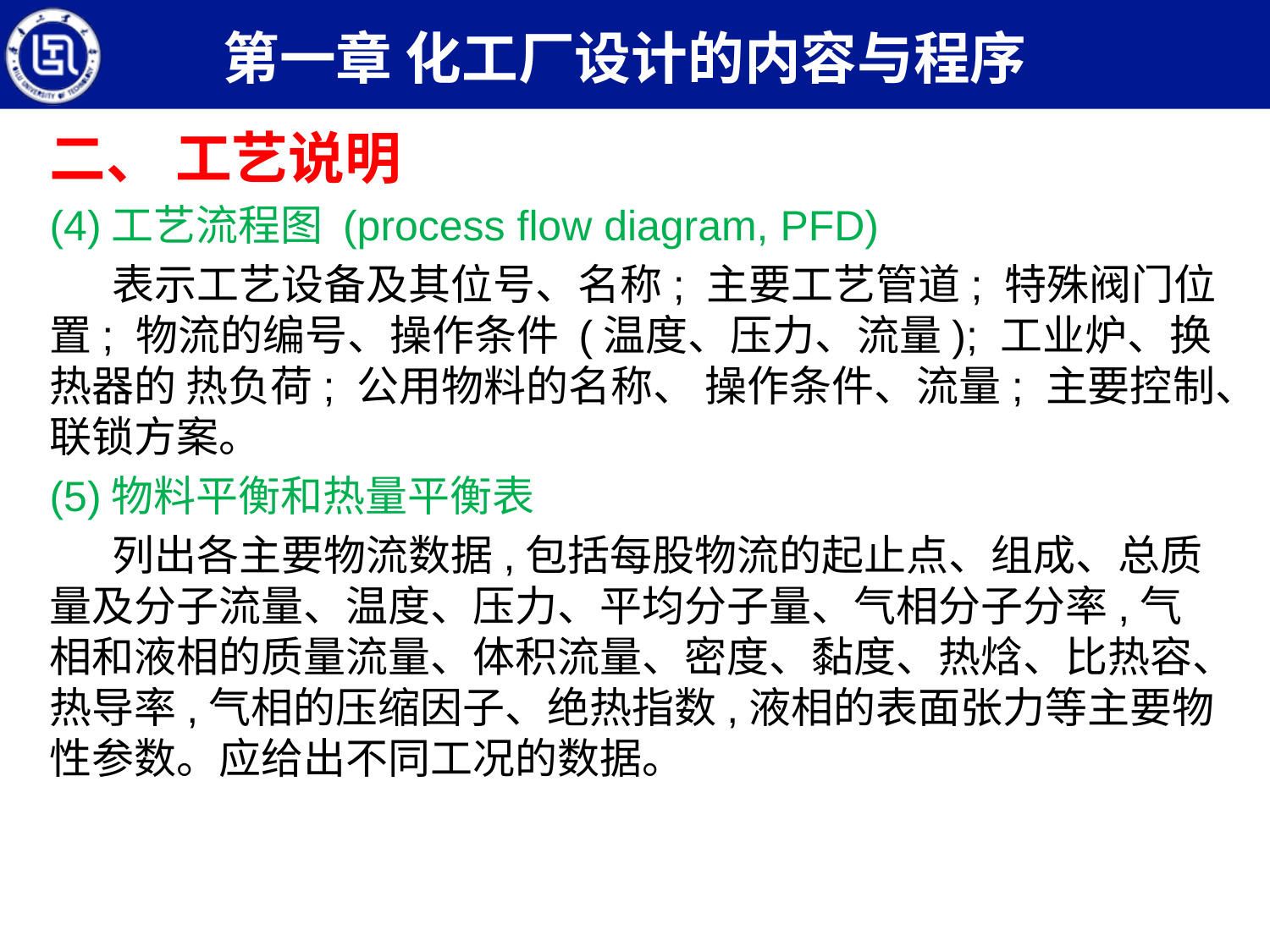

第一章 化工厂设计的内容与程序
二、 工艺说明
(4)工艺流程图 (process flow diagram, PFD)
表示工艺设备及其位号、名称; 主要工艺管道; 特殊阀门位置; 物流的编号、操作条件 (温度、压力、流量); 工业炉、换热器的 热负荷; 公用物料的名称、 操作条件、流量; 主要控制、联锁方案。
(5)物料平衡和热量平衡表
列出各主要物流数据,包括每股物流的起止点、组成、总质量及分子流量、温度、压力、平均分子量、气相分子分率,气相和液相的质量流量、体积流量、密度、黏度、热焓、比热容、热导率,气相的压缩因子、绝热指数,液相的表面张力等主要物性参数。应给出不同工况的数据。